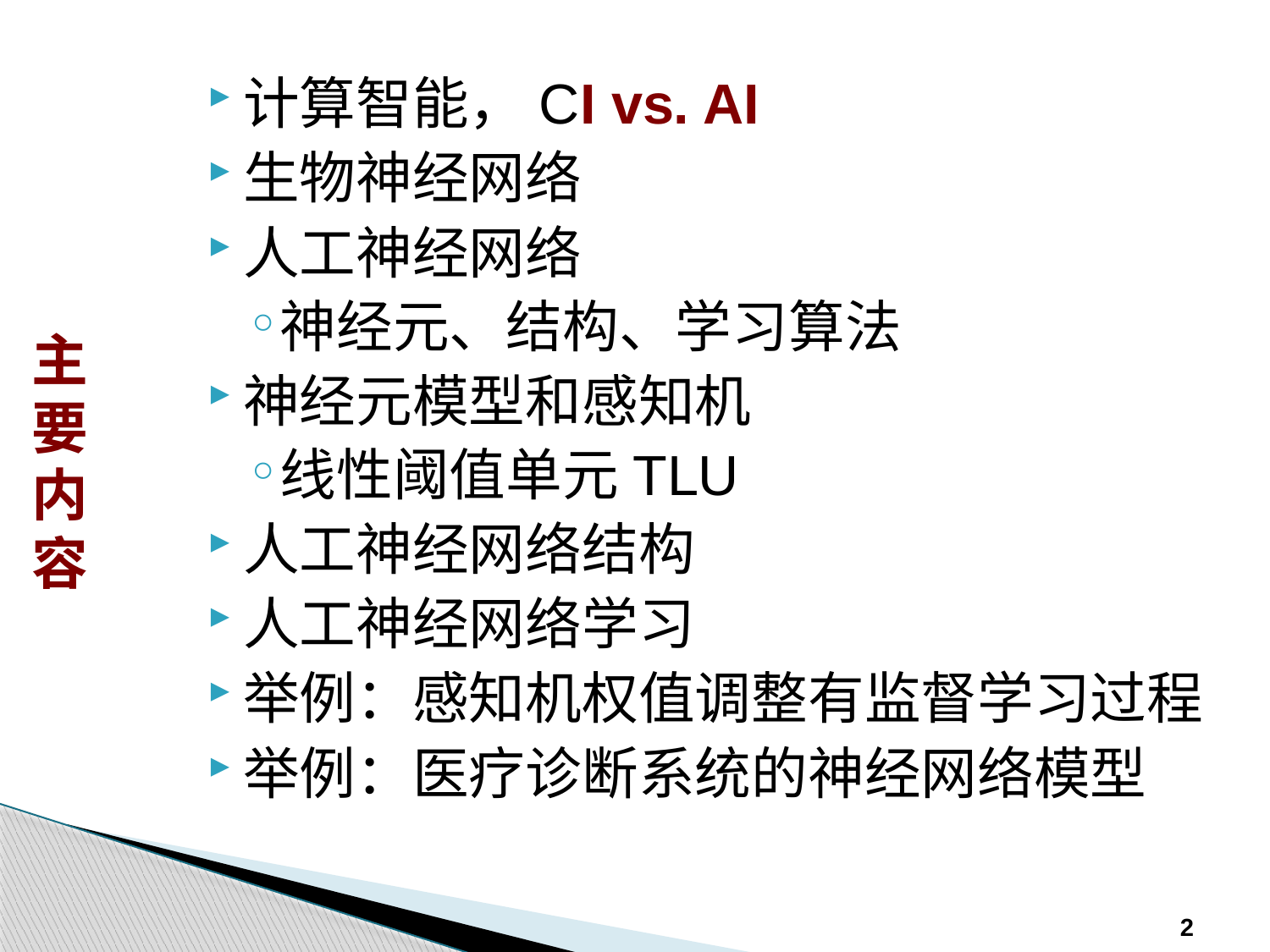

计算智能，CI vs. AI
生物神经网络
人工神经网络
神经元、结构、学习算法
神经元模型和感知机
线性阈值单元TLU
人工神经网络结构
人工神经网络学习
举例：感知机权值调整有监督学习过程
举例：医疗诊断系统的神经网络模型

主 要 内 容
2